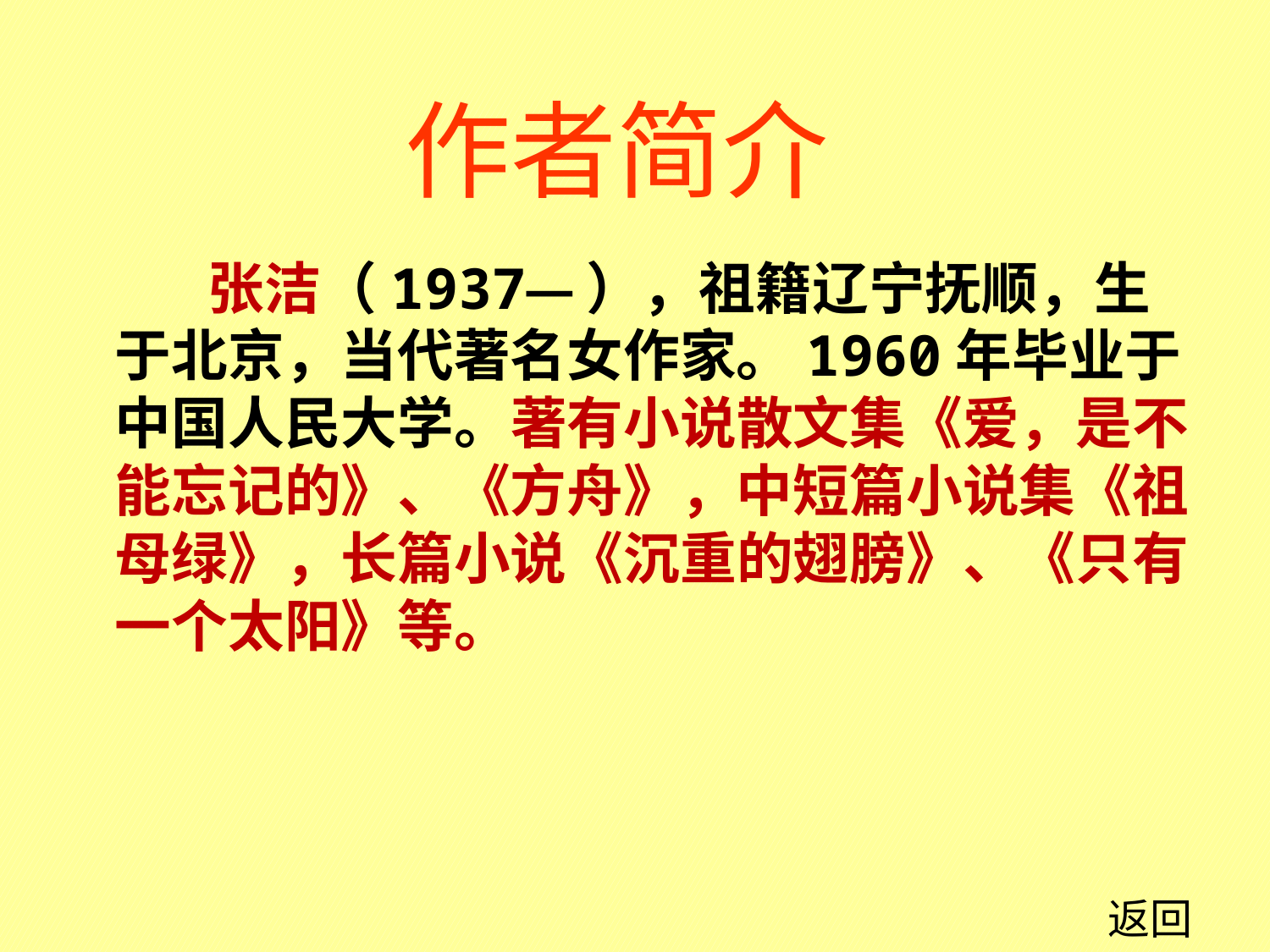

# 作者简介

          张洁（1937—），祖籍辽宁抚顺，生于北京，当代著名女作家。1960年毕业于中国人民大学。著有小说散文集《爱，是不能忘记的》、《方舟》，中短篇小说集《祖母绿》，长篇小说《沉重的翅膀》、《只有一个太阳》等。
返回